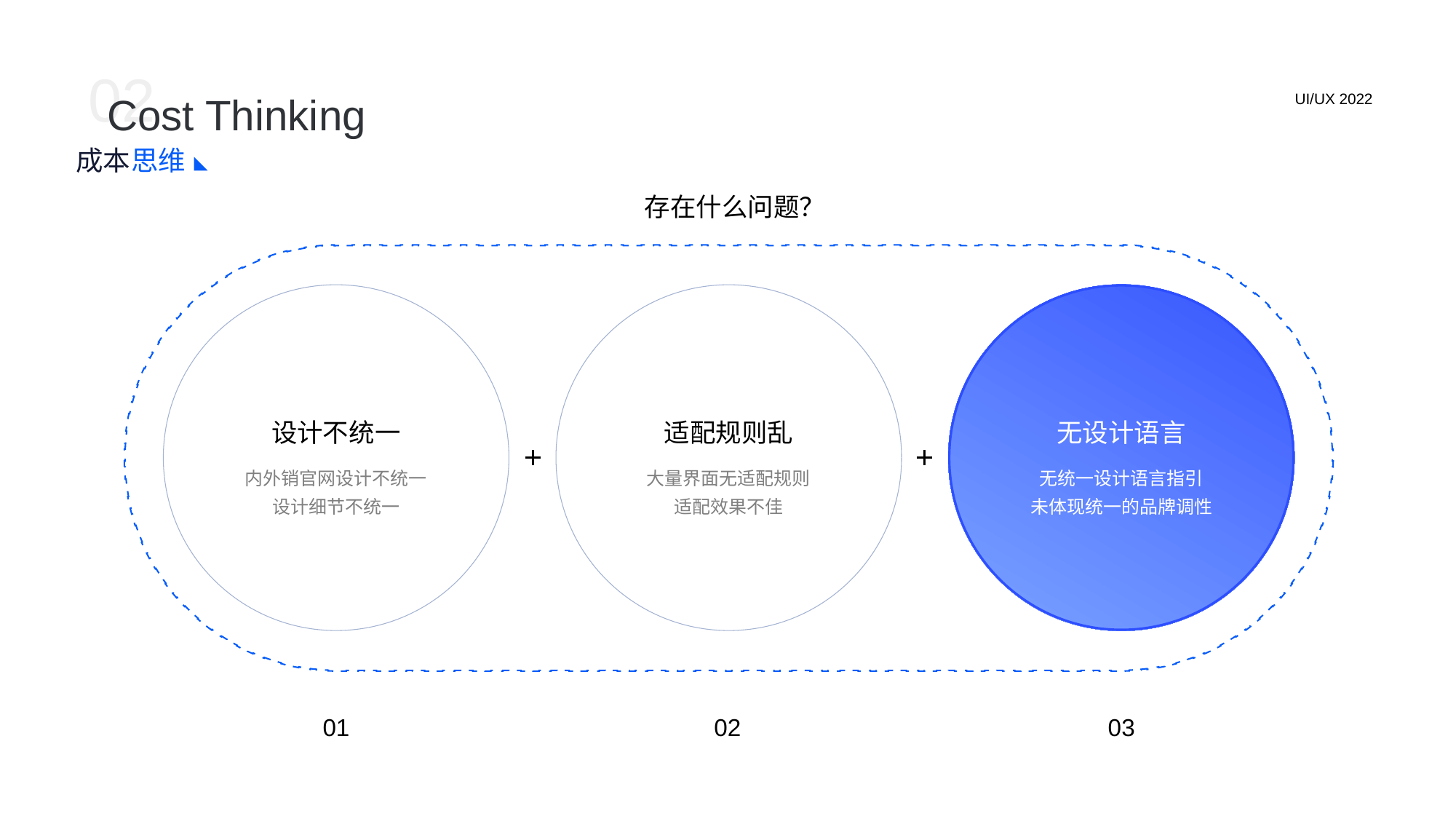

02
Cost Thinking
UI/UX 2022
成本
思维

存在什么问题？

设计不统一
适配规则乱
无设计语言
内外销官网设计不统一
设计细节不统一
大量界面无适配规则
适配效果不佳
无统一设计语言指引
未体现统一的品牌调性

01
02
03